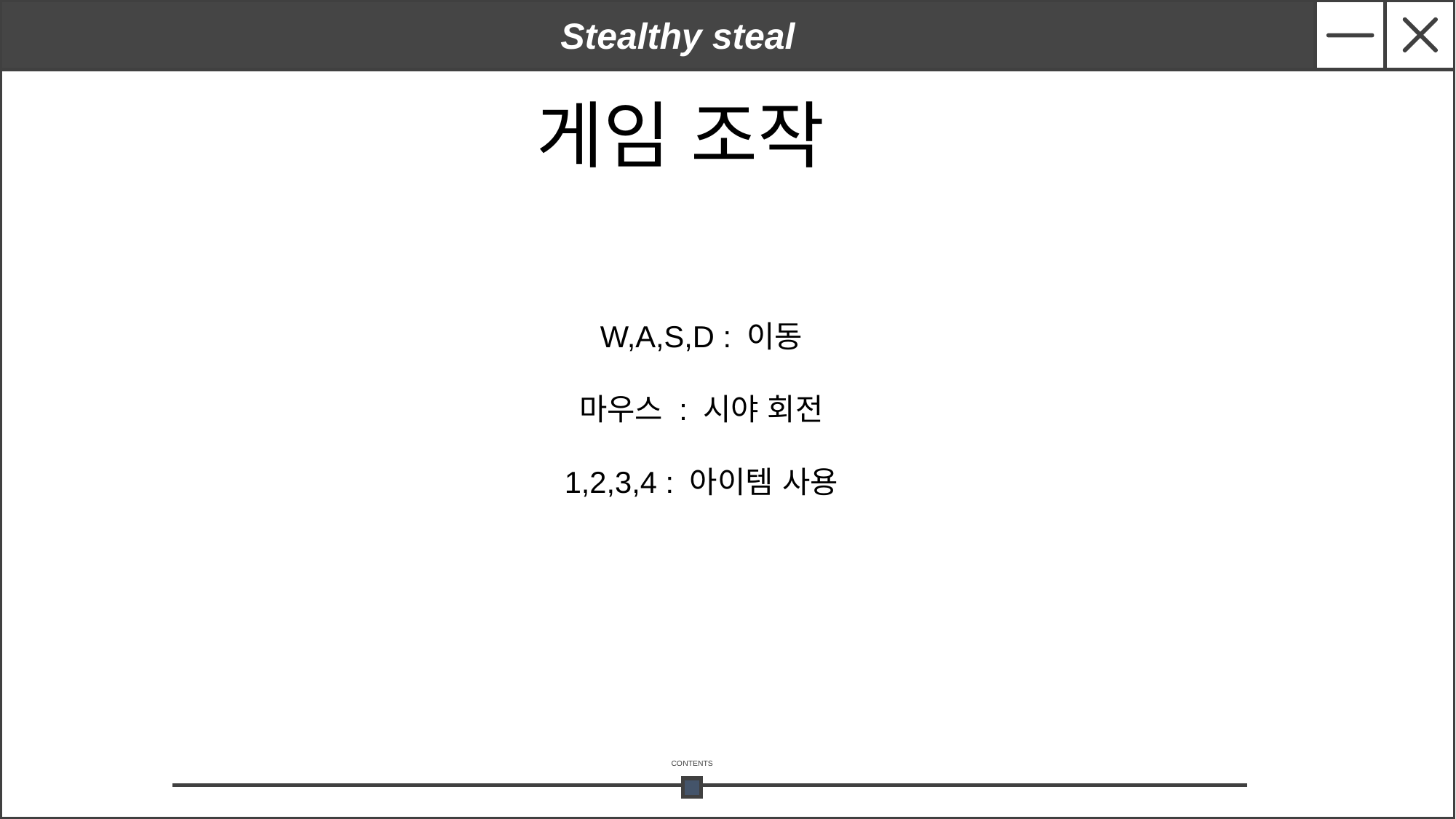

Stealthy steal

게임 조작
W,A,S,D : 이동

마우스 : 시야 회전

1,2,3,4 : 아이템 사용
CONTENTS